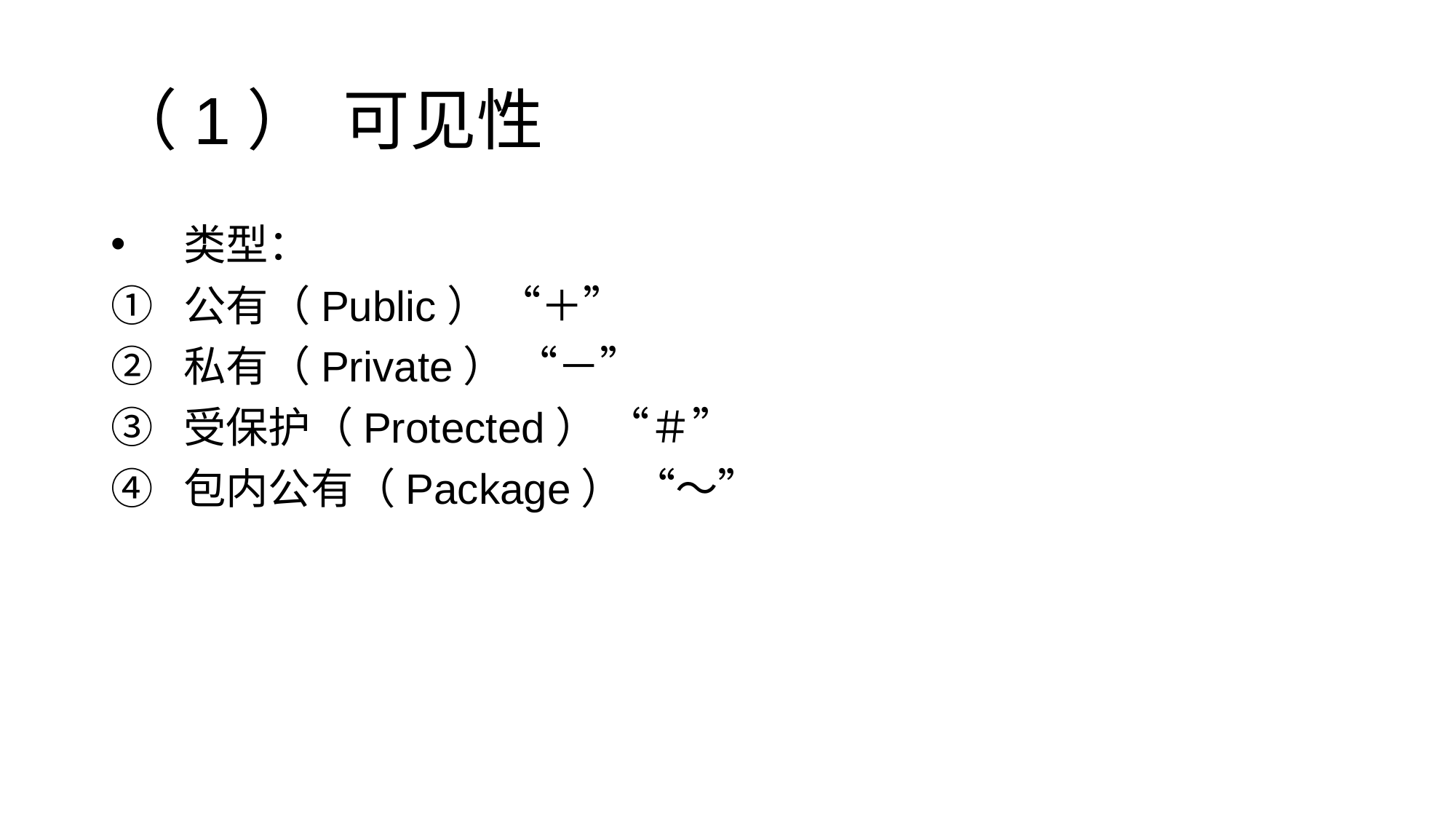

# （1）  可见性
类型：
公有（Public） “＋”
私有（Private） “－”
受保护（Protected） “＃”
包内公有（Package） “～”